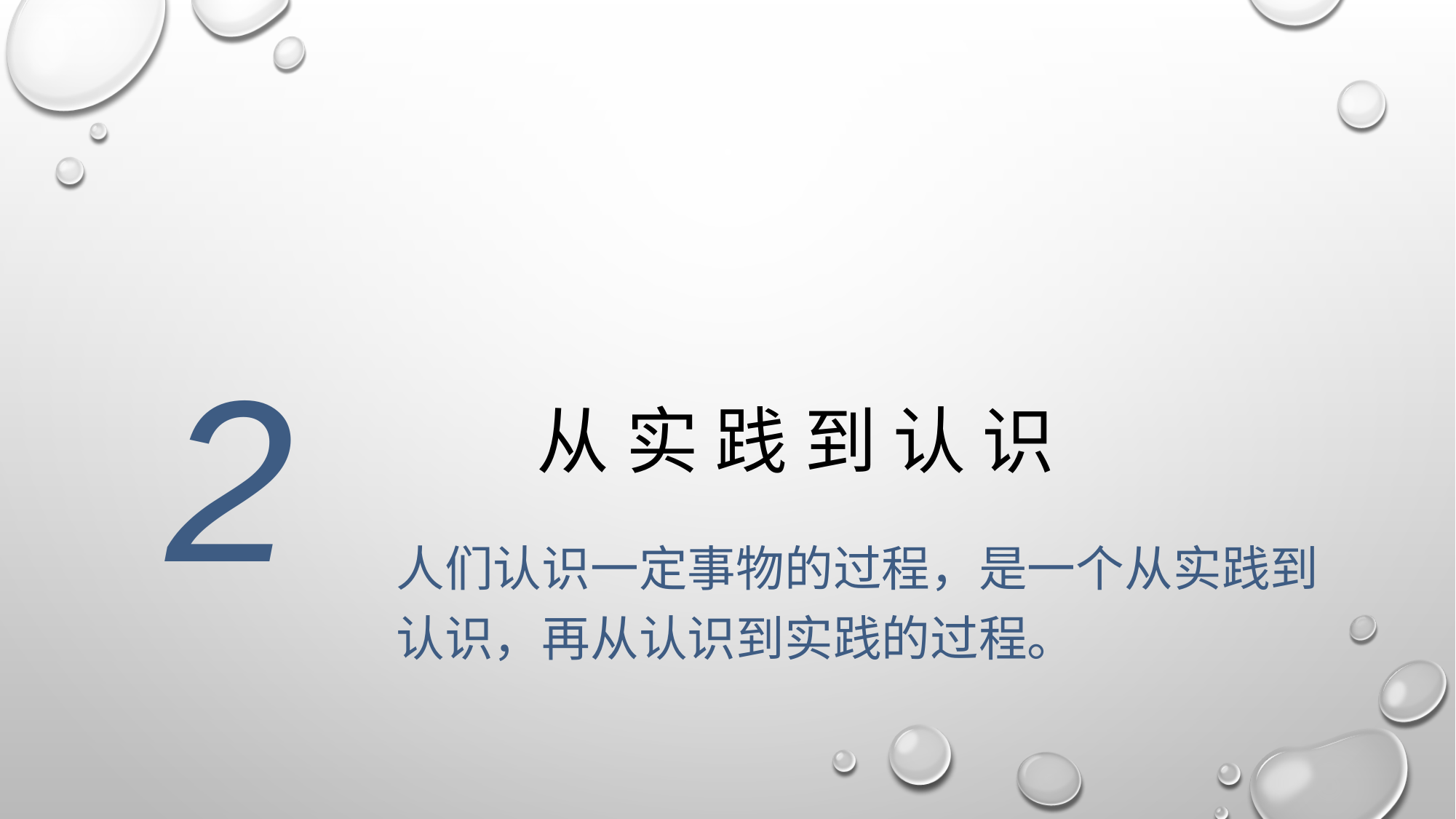

2
# 从 实 践 到 认 识
人们认识一定事物的过程，是一个从实践到认识，再从认识到实践的过程。